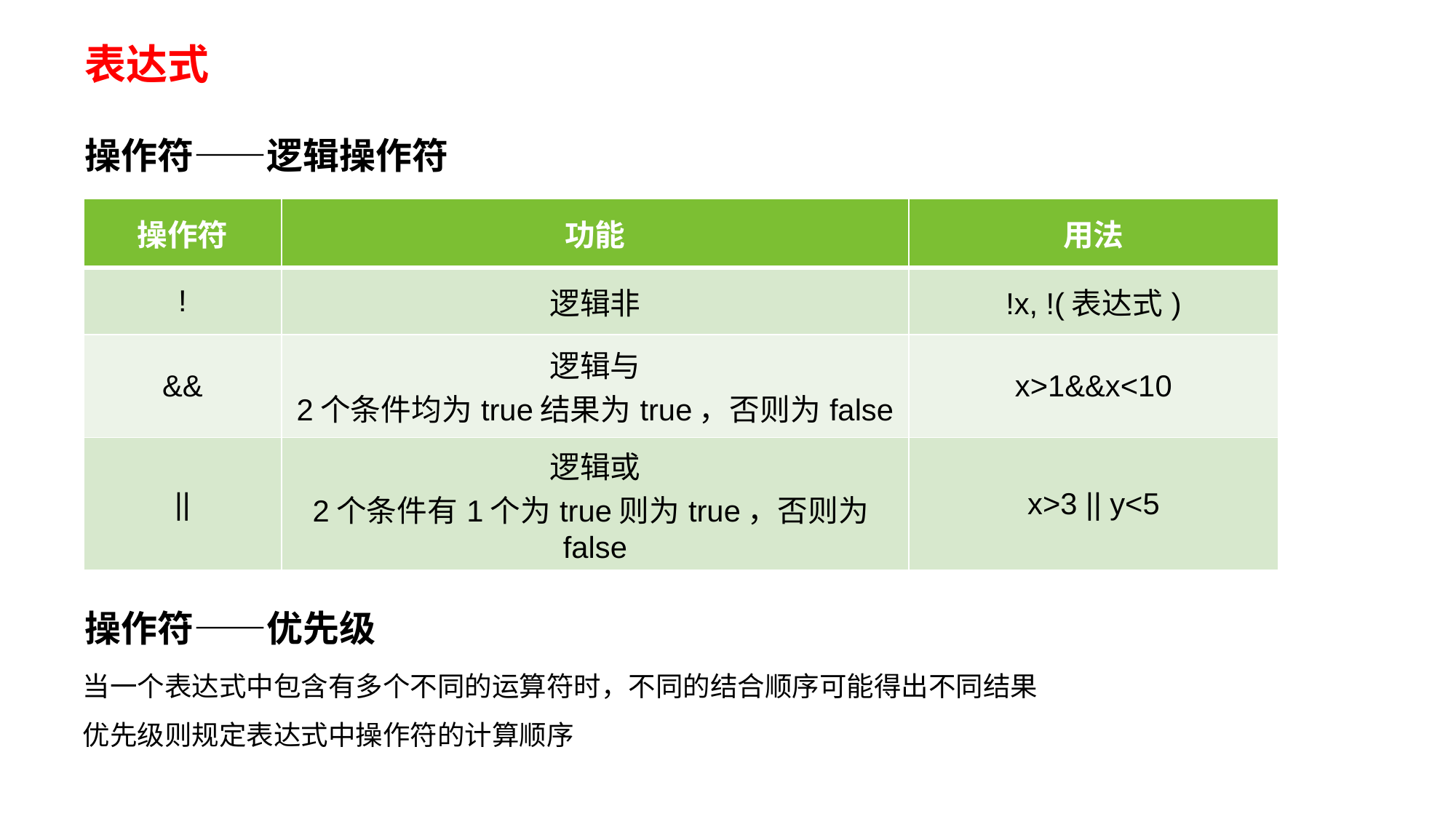

# 表达式
操作符——逻辑操作符

| 操作符 | 功能 | 用法 |
| --- | --- | --- |
| ! | 逻辑非 | !x, !(表达式) |
| && | 逻辑与 2个条件均为true结果为true，否则为false | x>1&&x<10 |
| || | 逻辑或 2个条件有1个为true则为true，否则为false | x>3 || y<5 |
操作符——优先级
当一个表达式中包含有多个不同的运算符时，不同的结合顺序可能得出不同结果
优先级则规定表达式中操作符的计算顺序